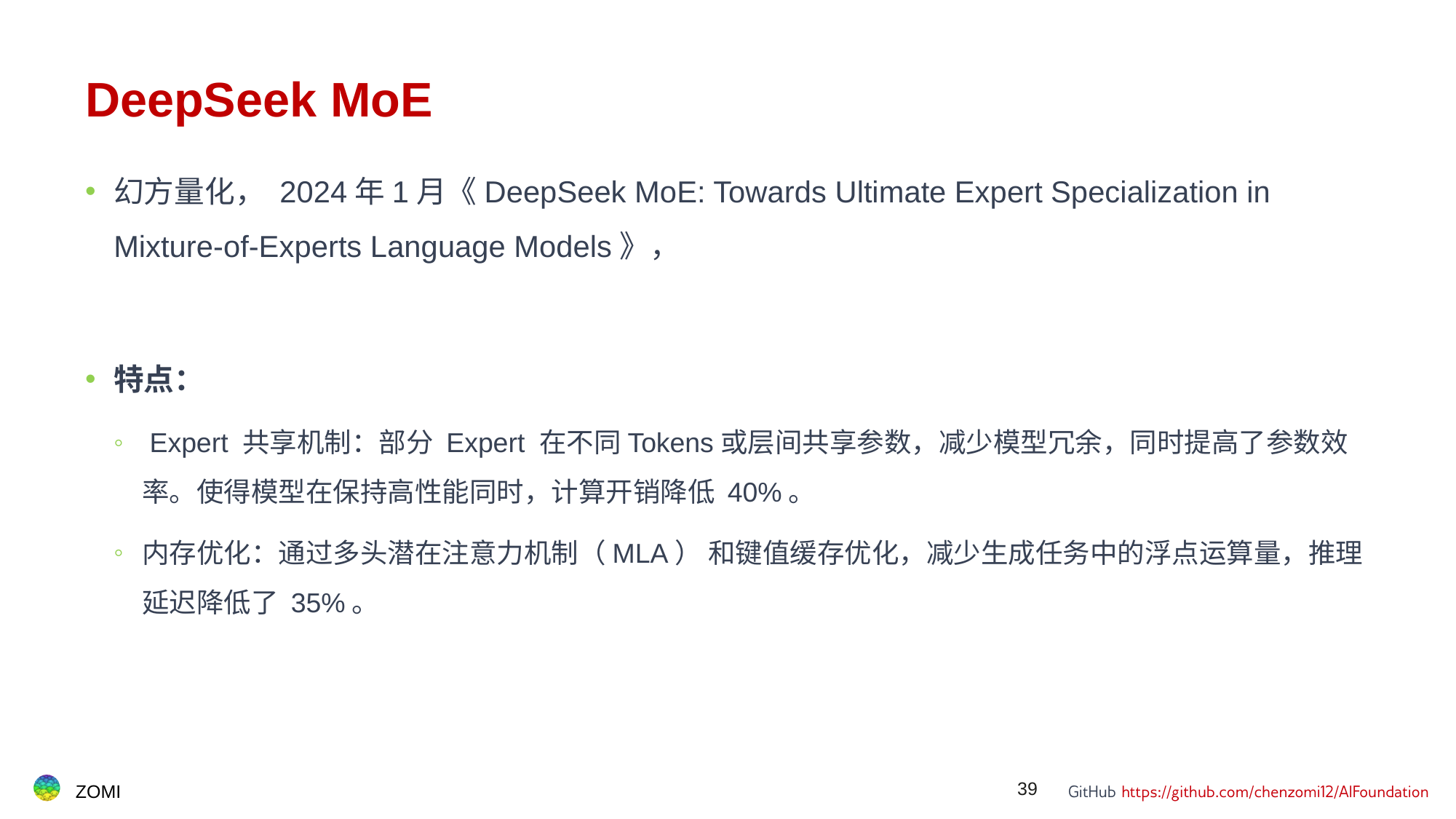

# DeepSeek MoE
幻方量化， 2024年1月《DeepSeek MoE: Towards Ultimate Expert Specialization in Mixture-of-Experts Language Models》，

特点：
 Expert 共享机制：部分 Expert 在不同Tokens或层间共享参数，减少模型冗余，同时提高了参数效率。使得模型在保持高性能同时，计算开销降低 40%。
内存优化：通过多头潜在注意力机制（MLA） 和键值缓存优化，减少生成任务中的浮点运算量，推理延迟降低了 35%。